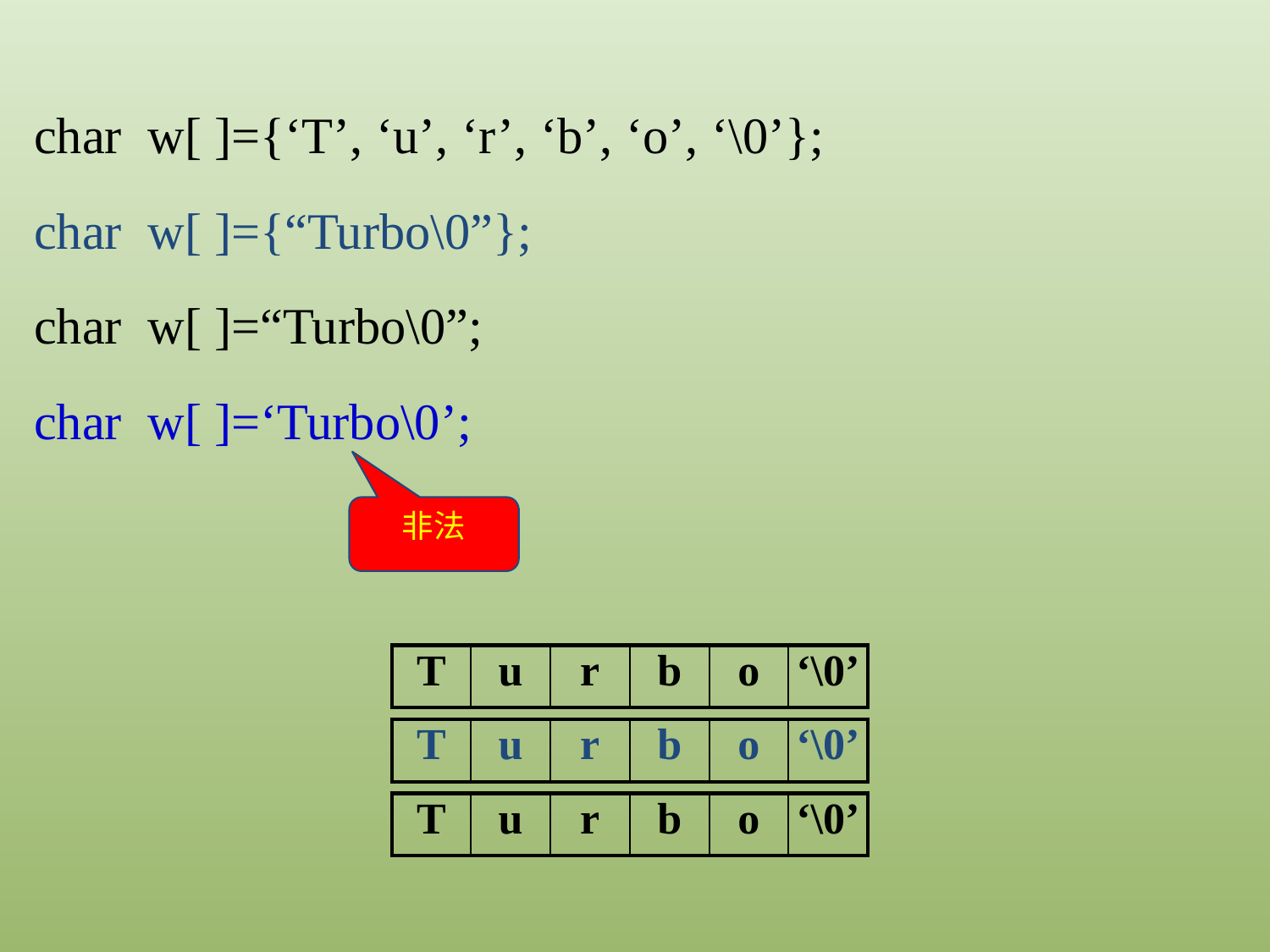

char  w[ ]={‘T’, ‘u’, ‘r’, ‘b’, ‘o’, ‘\0’};
char  w[ ]={“Turbo\0”};
char  w[ ]=“Turbo\0”;
char  w[ ]=‘Turbo\0’;
非法
| T | u | r | b | o | ‘\0’ |
| --- | --- | --- | --- | --- | --- |
| T | u | r | b | o | ‘\0’ |
| --- | --- | --- | --- | --- | --- |
| T | u | r | b | o | ‘\0’ |
| --- | --- | --- | --- | --- | --- |
346